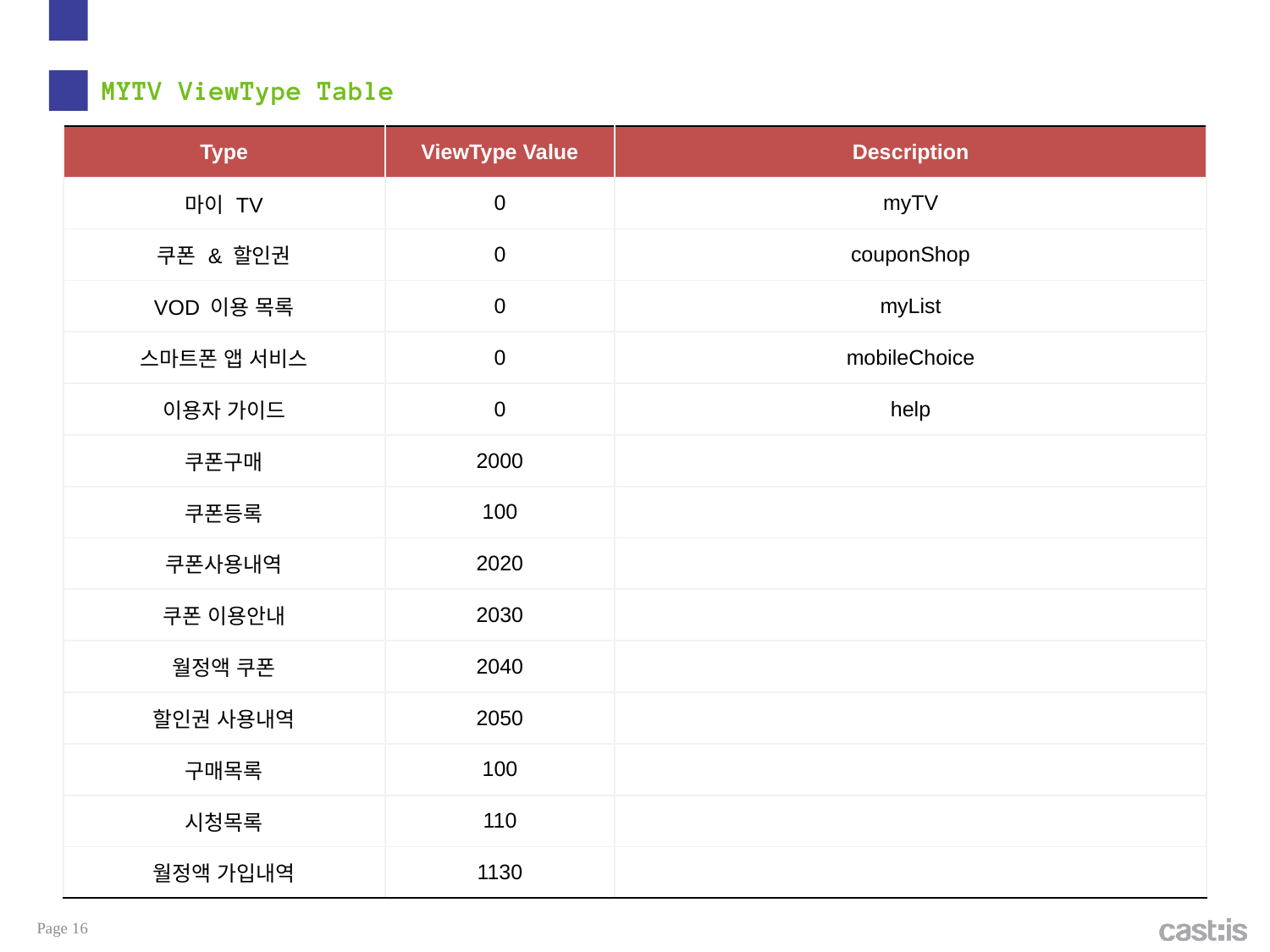

# MYTV ViewType Table
| Type | ViewType Value | Description |
| --- | --- | --- |
| 마이 TV | 0 | myTV |
| 쿠폰 & 할인권 | 0 | couponShop |
| VOD 이용 목록 | 0 | myList |
| 스마트폰 앱 서비스 | 0 | mobileChoice |
| 이용자 가이드 | 0 | help |
| 쿠폰구매 | 2000 |  |
| 쿠폰등록 | 100 |  |
| 쿠폰사용내역 | 2020 |  |
| 쿠폰 이용안내 | 2030 |  |
| 월정액 쿠폰 | 2040 |  |
| 할인권 사용내역 | 2050 |  |
| 구매목록 | 100 |  |
| 시청목록 | 110 |  |
| 월정액 가입내역 | 1130 |  |
Page 16